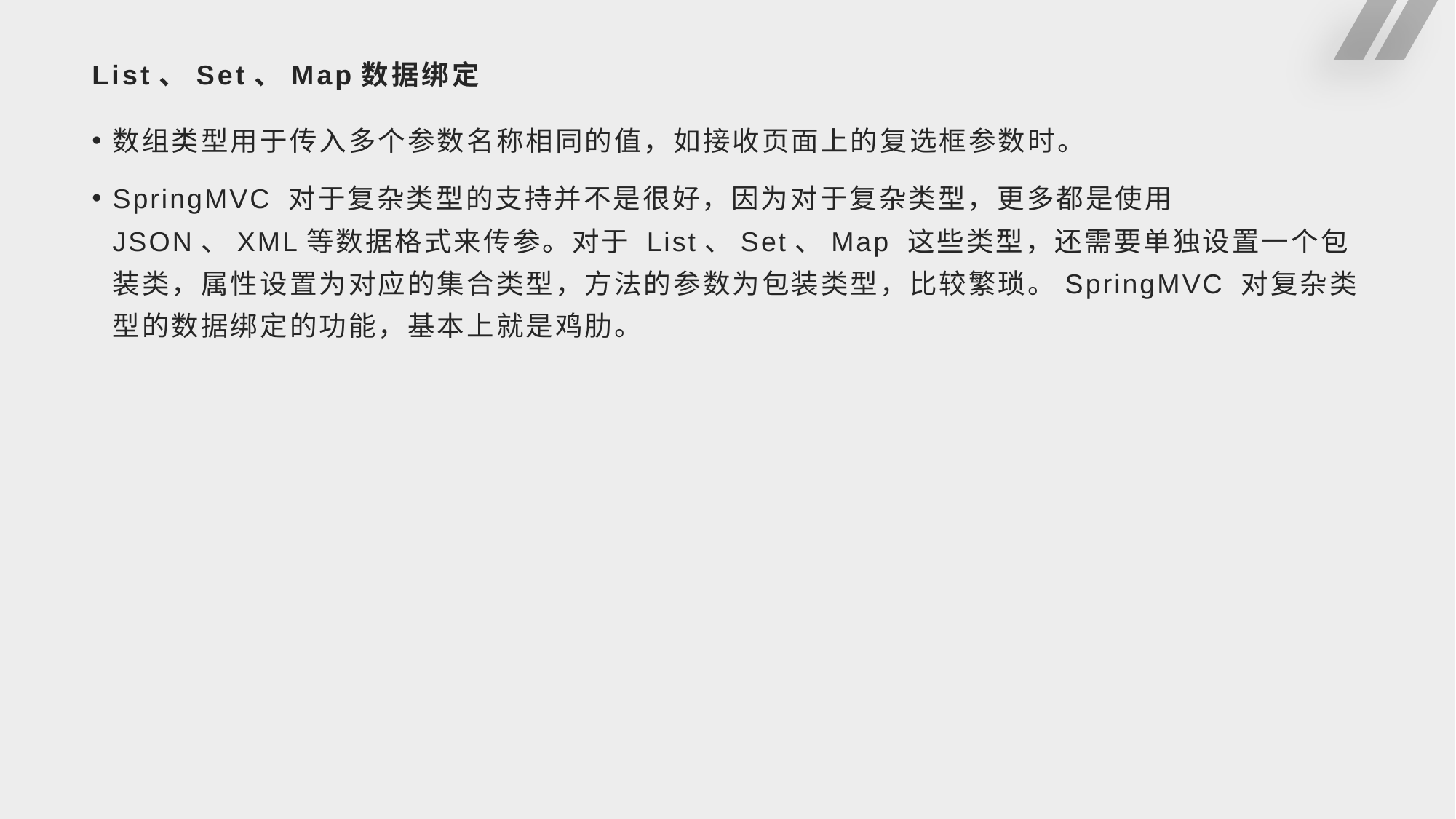

# List、Set、Map数据绑定
数组类型用于传入多个参数名称相同的值，如接收页面上的复选框参数时。
SpringMVC 对于复杂类型的支持并不是很好，因为对于复杂类型，更多都是使用 JSON、XML等数据格式来传参。对于 List、Set、Map 这些类型，还需要单独设置一个包装类，属性设置为对应的集合类型，方法的参数为包装类型，比较繁琐。SpringMVC 对复杂类型的数据绑定的功能，基本上就是鸡肋。